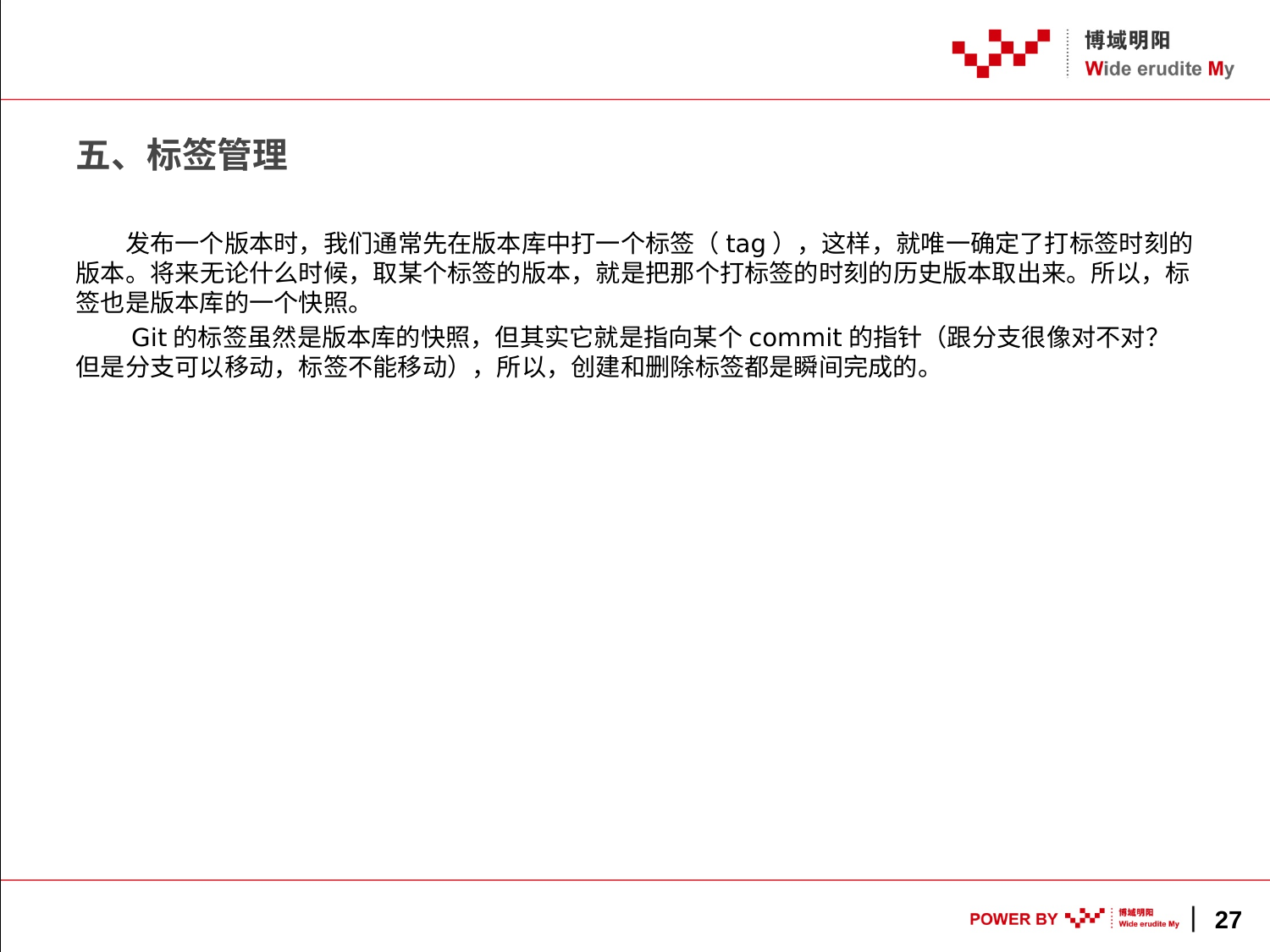

# 五、标签管理
　　发布一个版本时，我们通常先在版本库中打一个标签（tag），这样，就唯一确定了打标签时刻的版本。将来无论什么时候，取某个标签的版本，就是把那个打标签的时刻的历史版本取出来。所以，标签也是版本库的一个快照。
　　Git的标签虽然是版本库的快照，但其实它就是指向某个commit的指针（跟分支很像对不对？但是分支可以移动，标签不能移动），所以，创建和删除标签都是瞬间完成的。

27